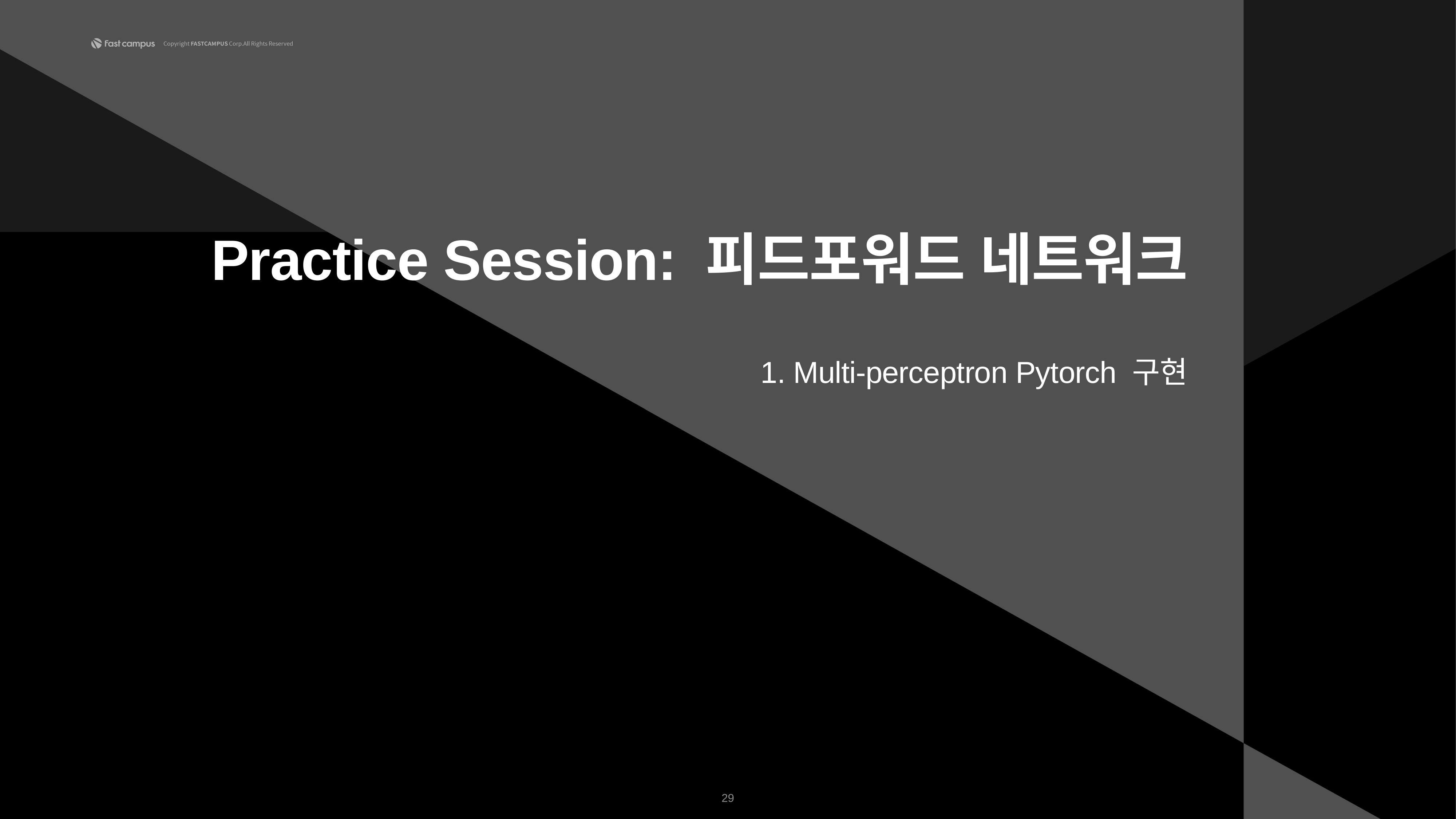

Practice Session: 피드포워드 네트워크

1. Multi-perceptron Pytorch 구현
29